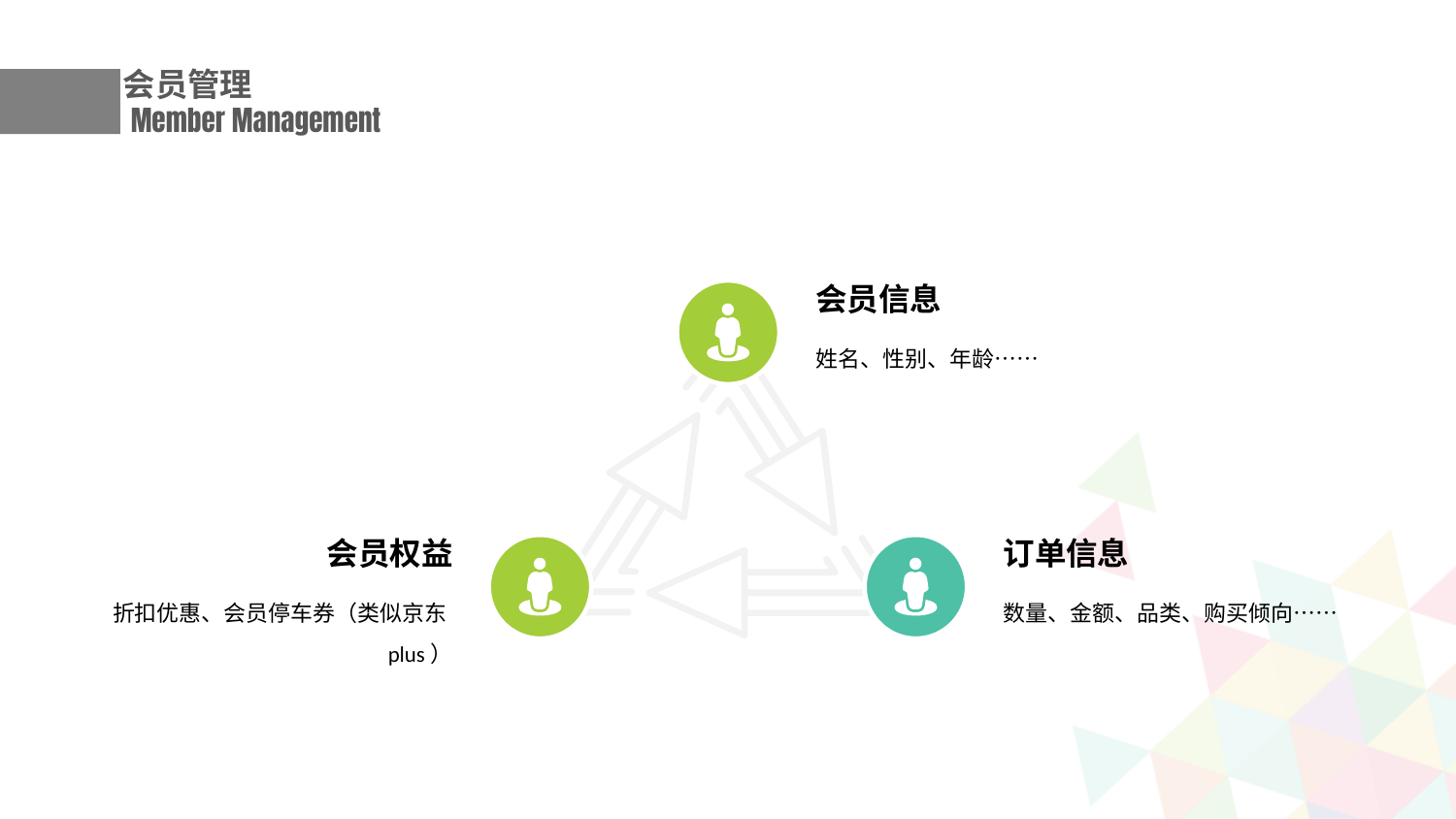

会员管理

Member Management
会员信息
姓名、性别、年龄……

会员权益
折扣优惠、会员停车券（类似京东plus）
订单信息
数量、金额、品类、购买倾向……